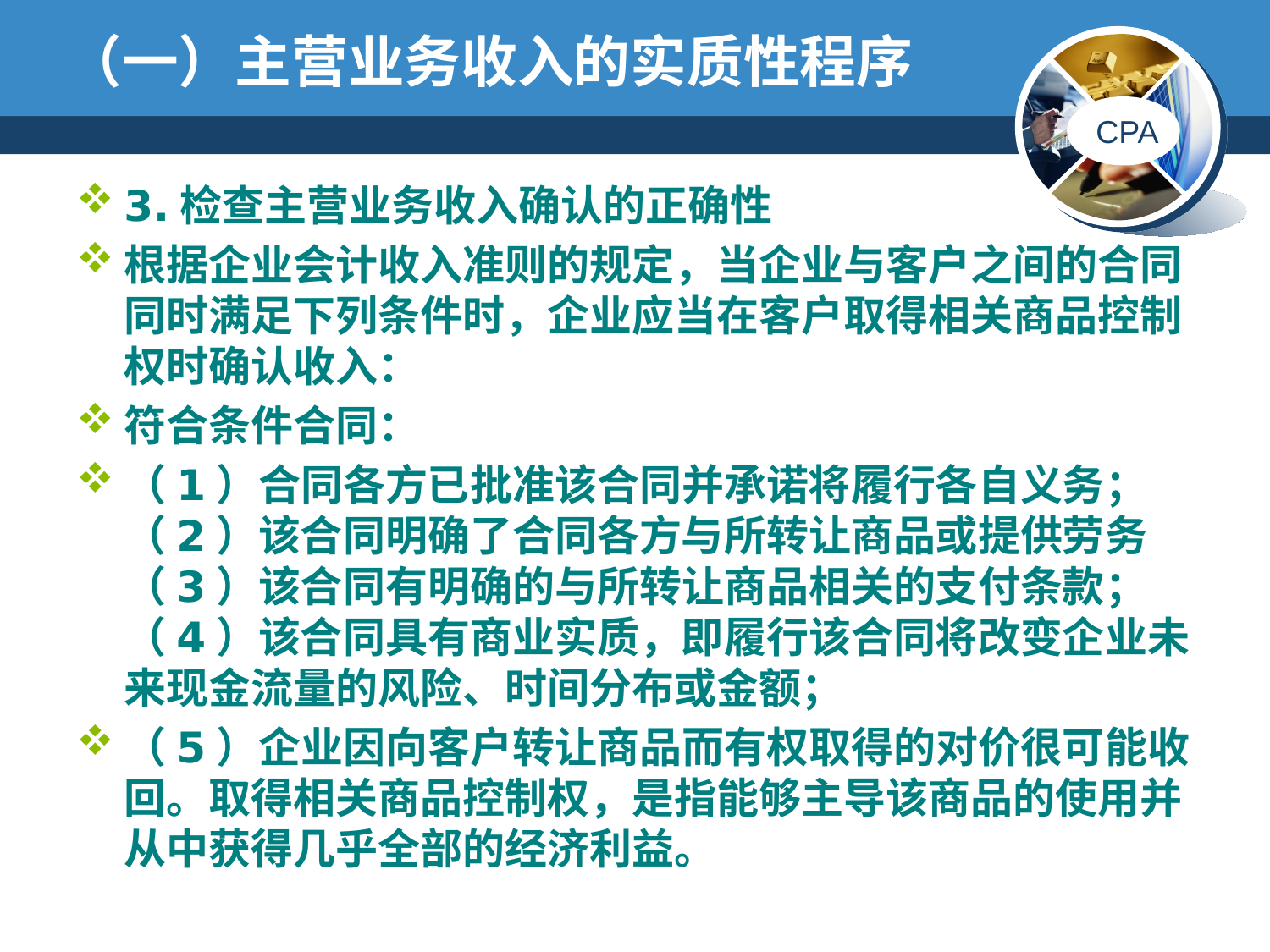

# （一）主营业务收入的实质性程序
3.检查主营业务收入确认的正确性
根据企业会计收入准则的规定，当企业与客户之间的合同同时满足下列条件时，企业应当在客户取得相关商品控制权时确认收入：
符合条件合同：
（1）合同各方已批准该合同并承诺将履行各自义务；（2）该合同明确了合同各方与所转让商品或提供劳务（3）该合同有明确的与所转让商品相关的支付条款；（4）该合同具有商业实质，即履行该合同将改变企业未来现金流量的风险、时间分布或金额；
（5）企业因向客户转让商品而有权取得的对价很可能收回。取得相关商品控制权，是指能够主导该商品的使用并从中获得几乎全部的经济利益。